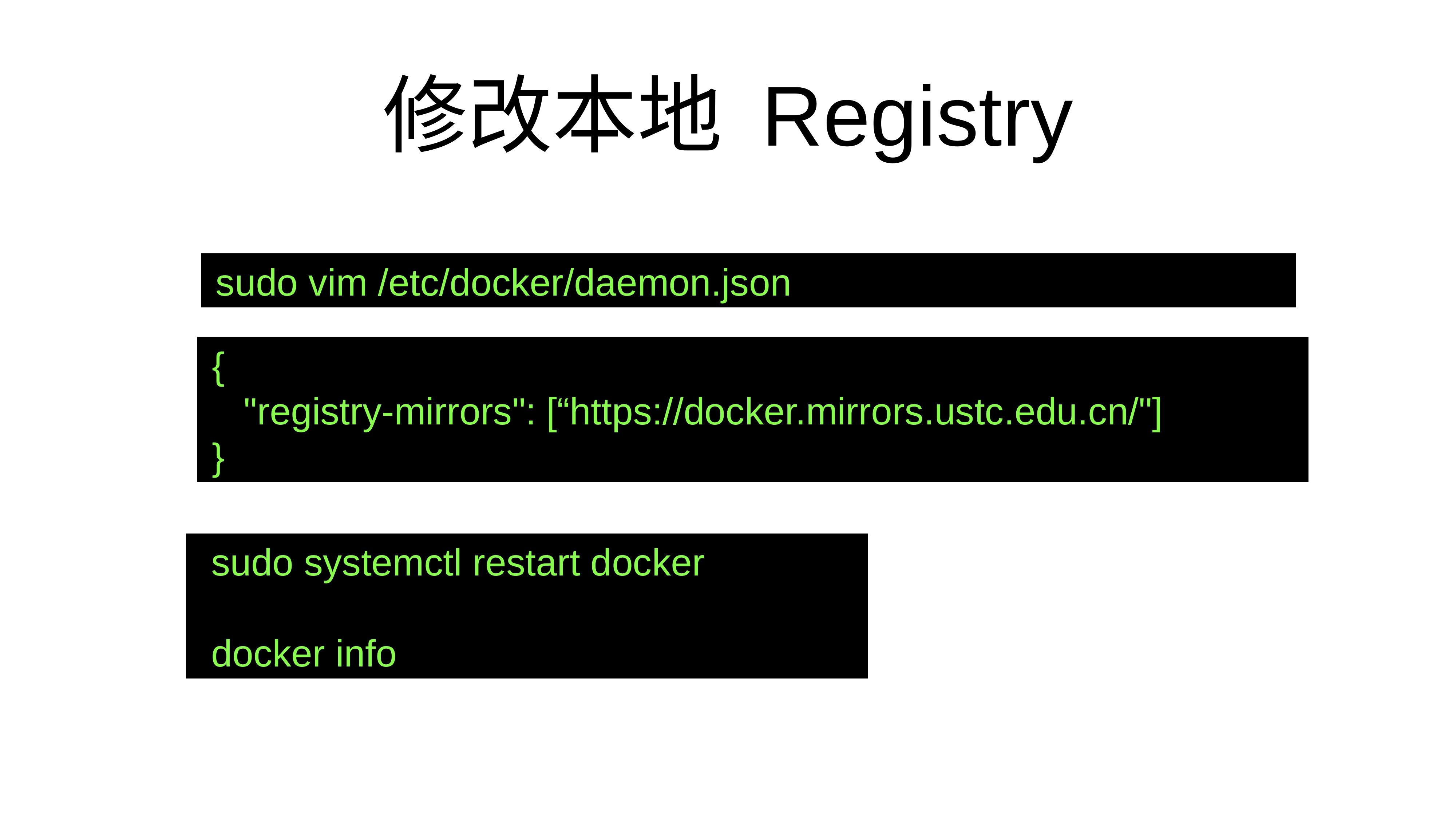

# 修改本地 Registry
 sudo vim /etc/docker/daemon.json
 {
    "registry-mirrors": [“https://docker.mirrors.ustc.edu.cn/"]
 }
  sudo systemctl restart docker

  docker info